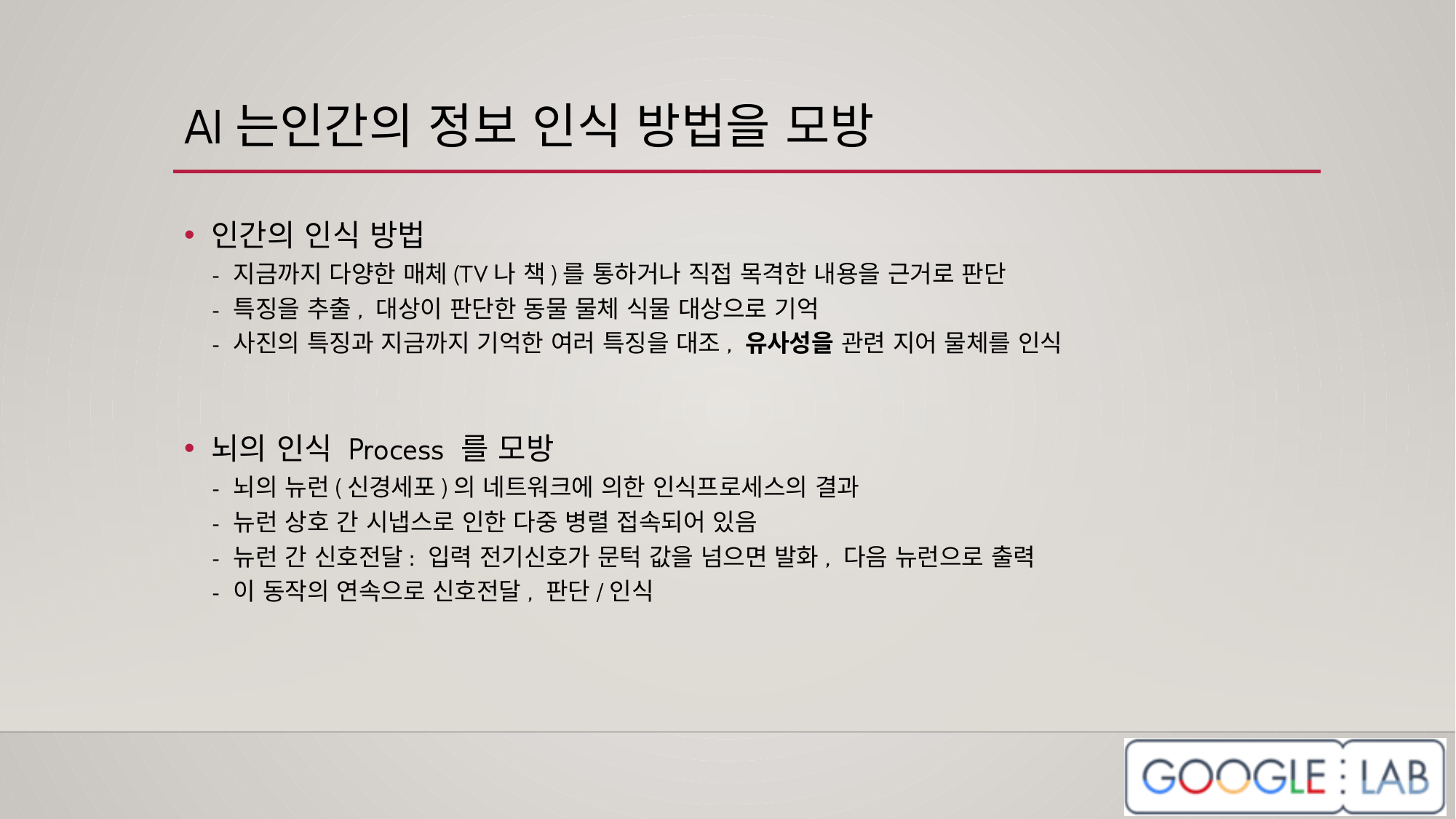

# AI는인간의 정보 인식 방법을 모방
인간의 인식 방법
- 지금까지 다양한 매체(TV나 책)를 통하거나 직접 목격한 내용을 근거로 판단
- 특징을 추출, 대상이 판단한 동물 물체 식물 대상으로 기억
- 사진의 특징과 지금까지 기억한 여러 특징을 대조, 유사성을 관련 지어 물체를 인식

뇌의 인식 Process 를 모방
- 뇌의 뉴런(신경세포)의 네트워크에 의한 인식프로세스의 결과
- 뉴런 상호 간 시냅스로 인한 다중 병렬 접속되어 있음
- 뉴런 간 신호전달: 입력 전기신호가 문턱 값을 넘으면 발화, 다음 뉴런으로 출력
- 이 동작의 연속으로 신호전달, 판단/인식